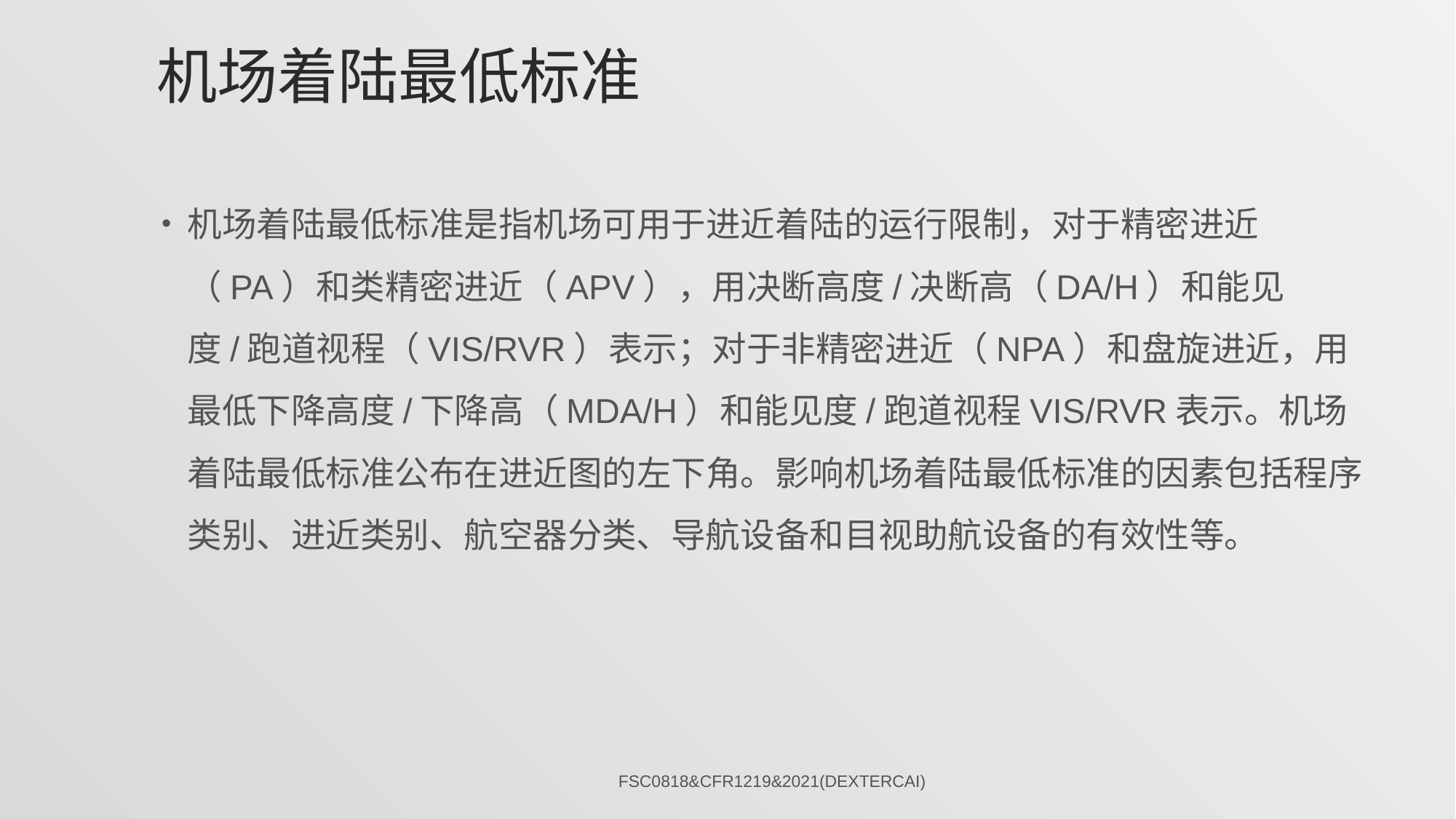

# 机场着陆最低标准
机场着陆最低标准是指机场可用于进近着陆的运行限制，对于精密进近（PA）和类精密进近（APV），用决断高度/决断高（DA/H）和能见度/跑道视程（VIS/RVR）表示；对于非精密进近（NPA）和盘旋进近，用最低下降高度/下降高（MDA/H）和能见度/跑道视程VIS/RVR表示。机场着陆最低标准公布在进近图的左下角。影响机场着陆最低标准的因素包括程序类别、进近类别、航空器分类、导航设备和目视助航设备的有效性等。

FSC0818&CFR1219&2021(DexterCai)